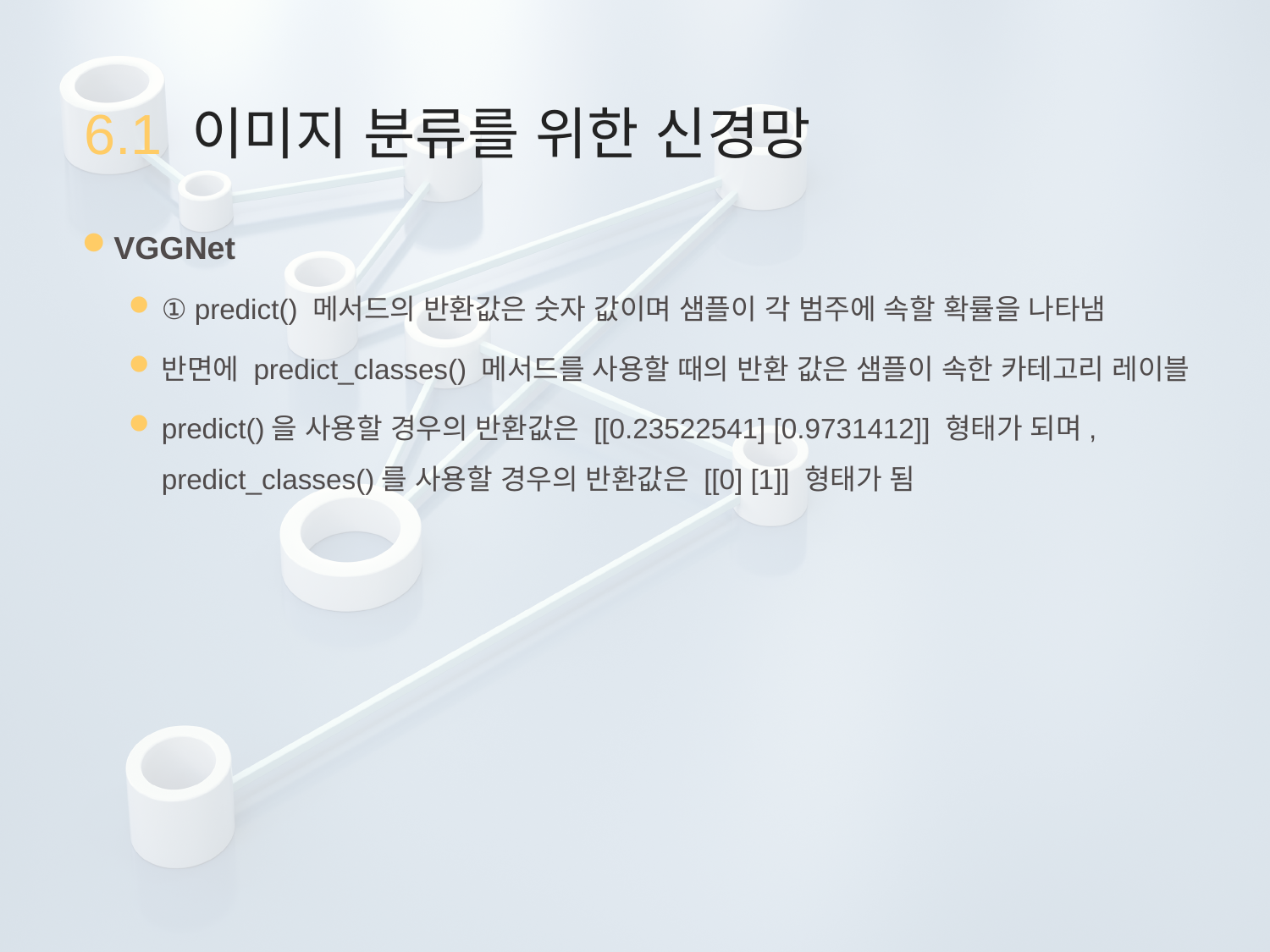

# 6.1 이미지 분류를 위한 신경망
VGGNet
① predict() 메서드의 반환값은 숫자 값이며 샘플이 각 범주에 속할 확률을 나타냄
반면에 predict_classes() 메서드를 사용할 때의 반환 값은 샘플이 속한 카테고리 레이블
predict()을 사용할 경우의 반환값은 [[0.23522541] [0.9731412]] 형태가 되며, predict_classes()를 사용할 경우의 반환값은 [[0] [1]] 형태가 됨